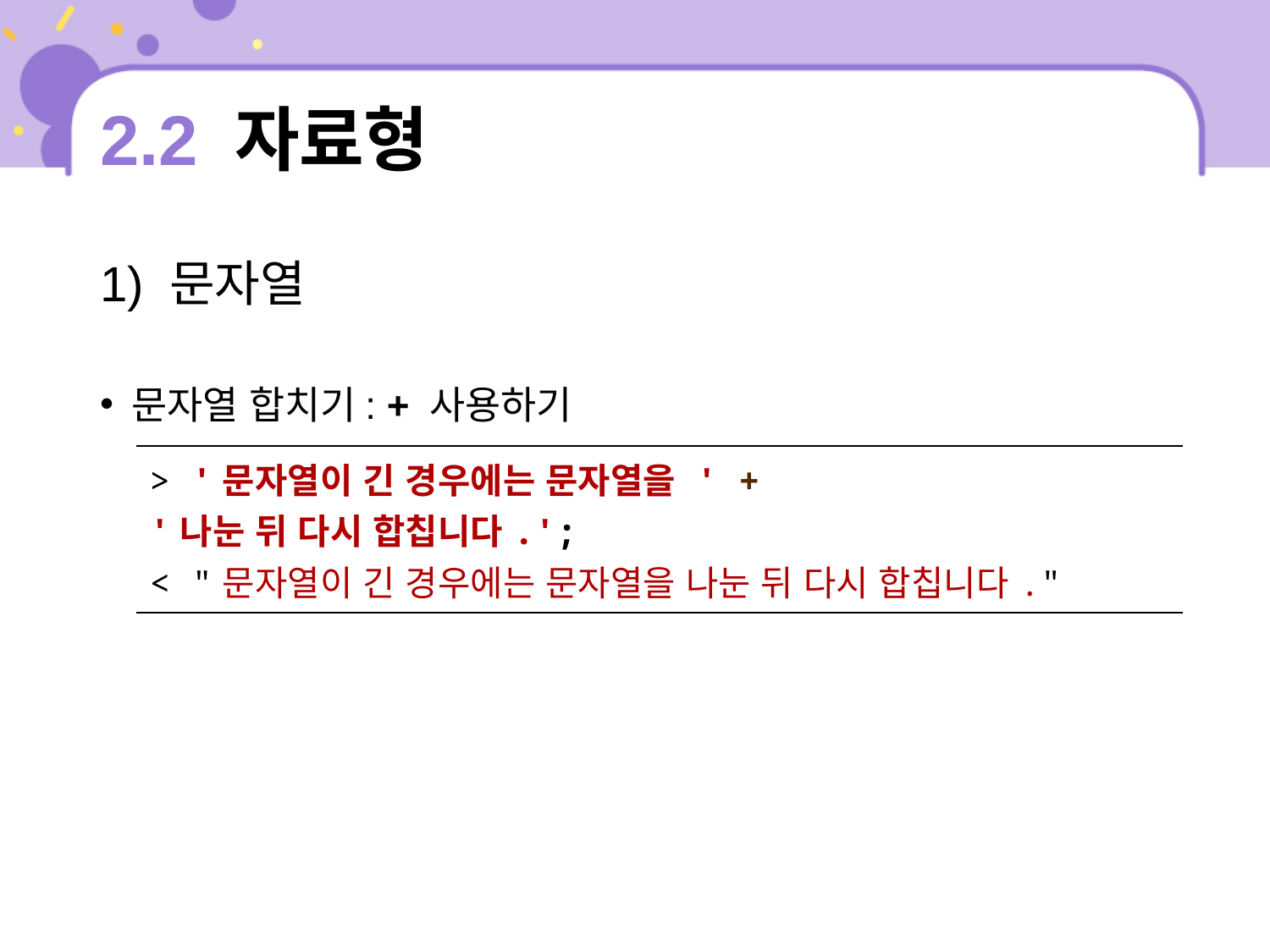

# 2.2 자료형
1) 문자열
문자열 합치기: + 사용하기
| > '문자열이 긴 경우에는 문자열을 ' + '나눈 뒤 다시 합칩니다.'; < "문자열이 긴 경우에는 문자열을 나눈 뒤 다시 합칩니다." |
| --- |